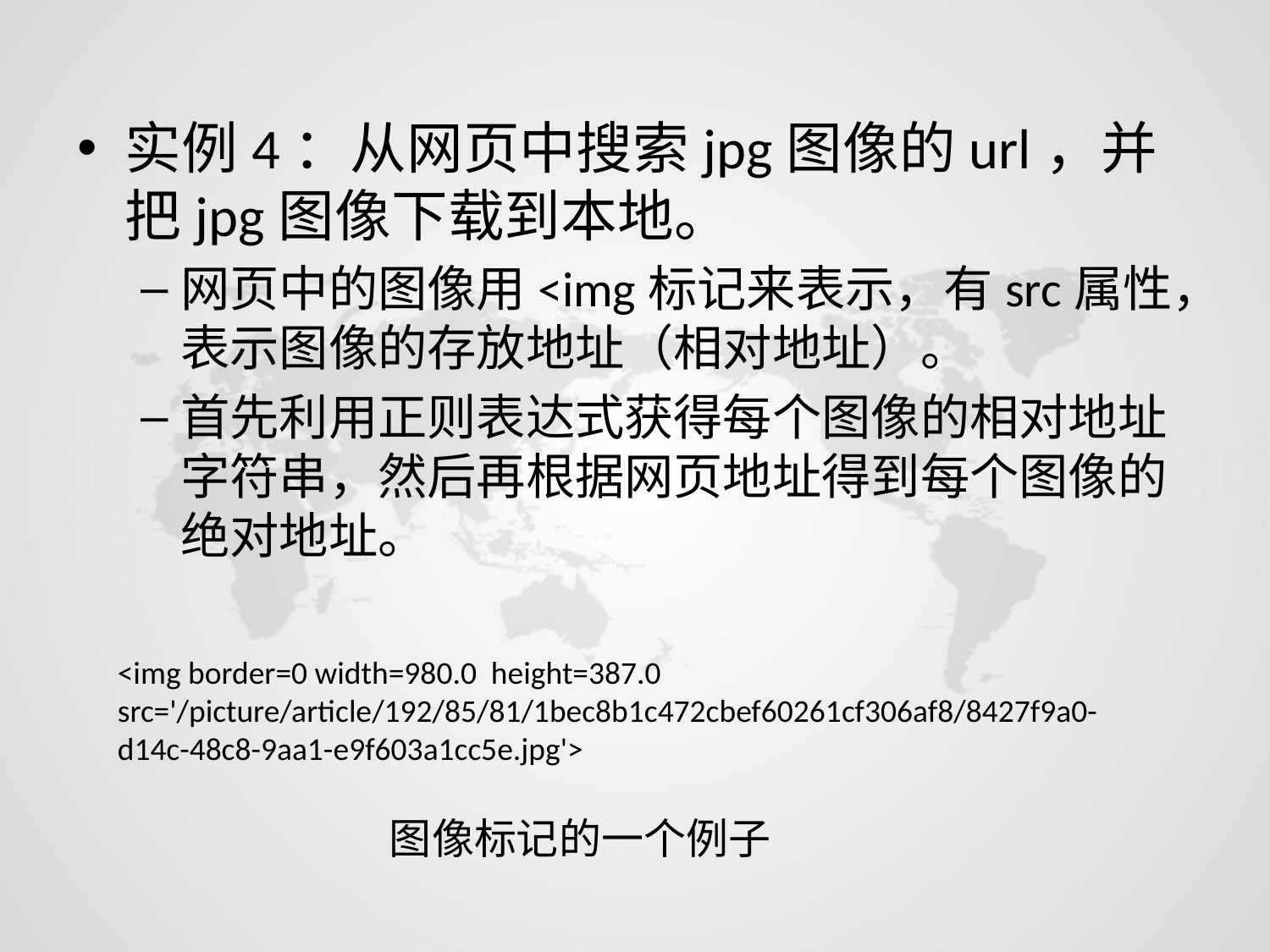

实例4：从网页中搜索jpg图像的url，并把jpg图像下载到本地。
网页中的图像用<img标记来表示，有src属性，表示图像的存放地址（相对地址）。
首先利用正则表达式获得每个图像的相对地址字符串，然后再根据网页地址得到每个图像的绝对地址。

<img border=0 width=980.0  height=387.0 src='/picture/article/192/85/81/1bec8b1c472cbef60261cf306af8/8427f9a0-d14c-48c8-9aa1-e9f603a1cc5e.jpg'>
图像标记的一个例子